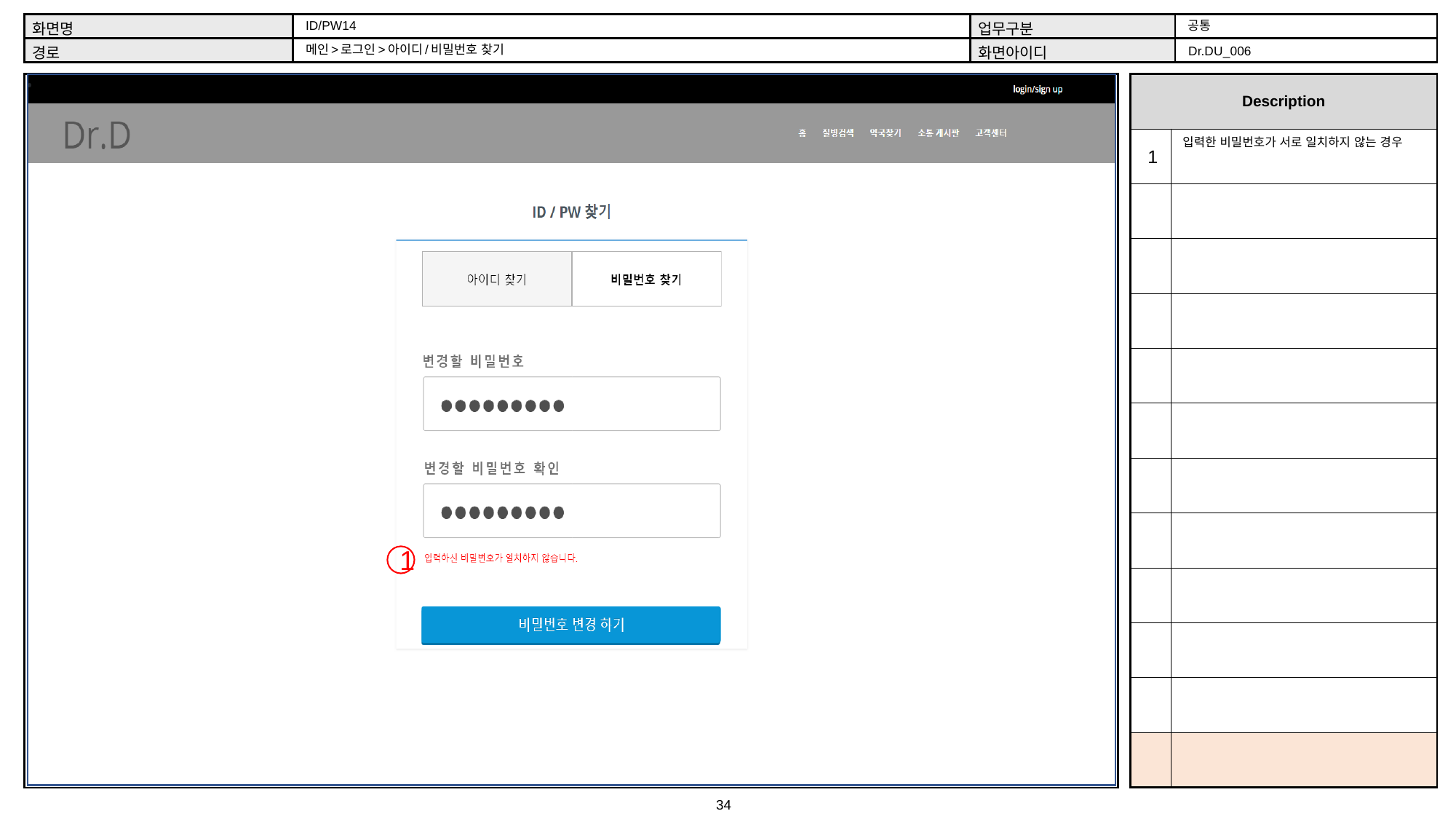

공통
ID/PW14
메인>로그인>아이디/비밀번호 찾기
Dr.DU_006

입력한 비밀번호가 서로 일치하지 않는 경우
1
1